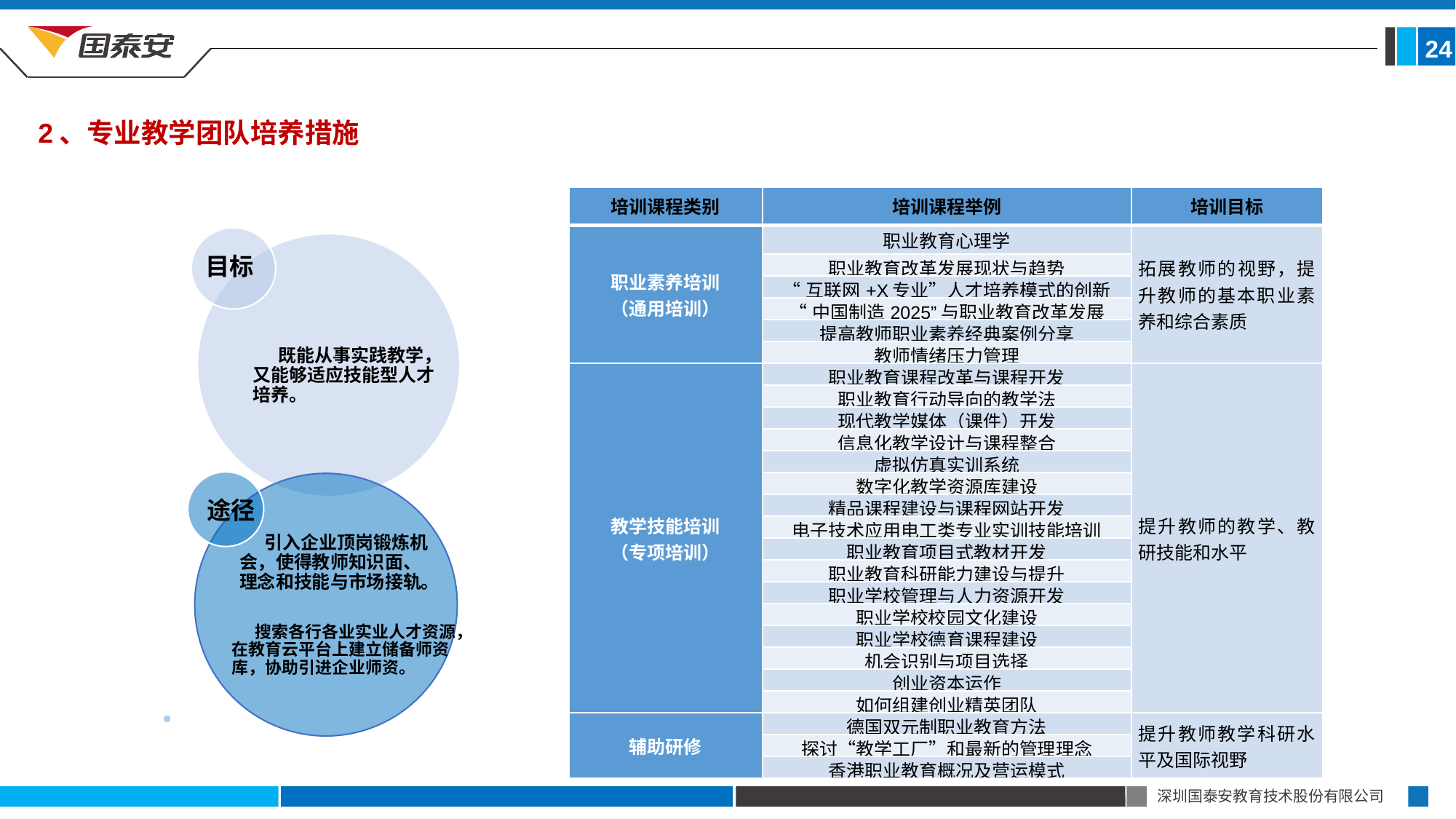

24
2、专业教学团队培养措施
| 培训课程类别 | 培训课程举例 | 培训目标 |
| --- | --- | --- |
| 职业素养培训 （通用培训） | 职业教育心理学 | 拓展教师的视野，提升教师的基本职业素养和综合素质 |
|  | 职业教育改革发展现状与趋势 |  |
|  | “互联网+X专业”人才培养模式的创新 |  |
|  | “中国制造2025”与职业教育改革发展 |  |
|  | 提高教师职业素养经典案例分享 |  |
|  | 教师情绪压力管理 |  |
| 教学技能培训 （专项培训） | 职业教育课程改革与课程开发 | 提升教师的教学、教研技能和水平 |
|  | 职业教育行动导向的教学法 |  |
|  | 现代教学媒体（课件）开发 |  |
|  | 信息化教学设计与课程整合 |  |
|  | 虚拟仿真实训系统 |  |
|  | 数字化教学资源库建设 |  |
|  | 精品课程建设与课程网站开发 |  |
|  | 电子技术应用电工类专业实训技能培训 |  |
|  | 职业教育项目式教材开发 |  |
|  | 职业教育科研能力建设与提升 |  |
|  | 职业学校管理与人力资源开发 |  |
|  | 职业学校校园文化建设 |  |
|  | 职业学校德育课程建设 |  |
|  | 机会识别与项目选择 |  |
|  | 创业资本运作 |  |
|  | 如何组建创业精英团队 |  |
| 辅助研修 | 德国双元制职业教育方法 | 提升教师教学科研水平及国际视野 |
|  | 探讨“教学工厂”和最新的管理理念 |  |
|  | 香港职业教育概况及营运模式 |  |
目标
     既能从事实践教学，又能够适应技能型人才培养。
途径
     引入企业顶岗锻炼机会，使得教师知识面、理念和技能与市场接轨。
     搜索各行各业实业人才资源，在教育云平台上建立储备师资库，协助引进企业师资。